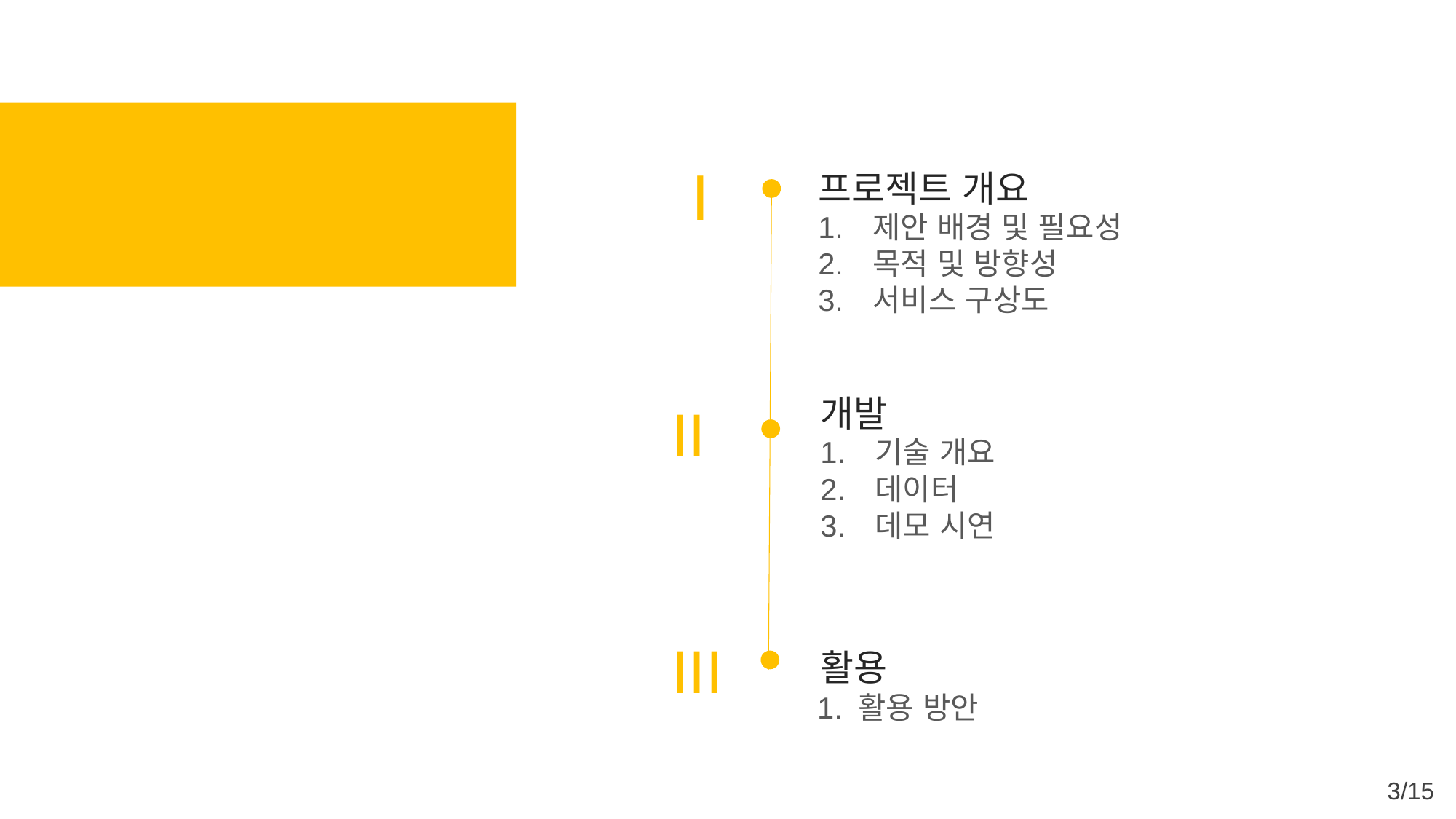

CONTENTS
Ⅰ
프로젝트 개요

제안 배경 및 필요성
목적 및 방향성
서비스 구상도
개발
II

기술 개요
데이터
데모 시연
III
활용

1. 활용 방안